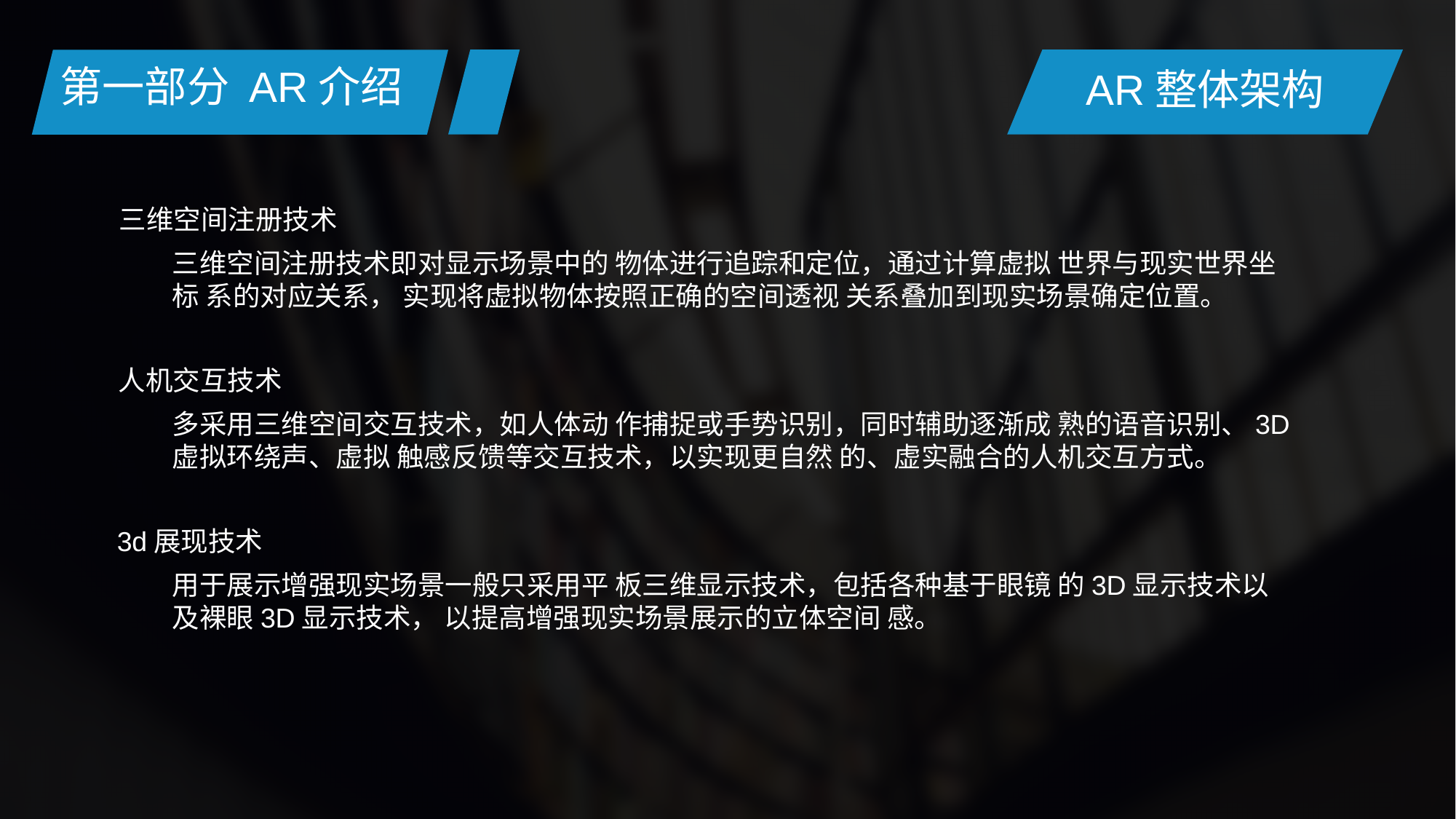

第一部分 AR介绍
AR整体架构
三维空间注册技术
三维空间注册技术即对显示场景中的 物体进行追踪和定位，通过计算虚拟 世界与现实世界坐标 系的对应关系， 实现将虚拟物体按照正确的空间透视 关系叠加到现实场景确定位置。
人机交互技术
多采用三维空间交互技术，如人体动 作捕捉或手势识别，同时辅助逐渐成 熟的语音识别、3D虚拟环绕声、虚拟 触感反馈等交互技术，以实现更自然 的、虚实融合的人机交互方式。
3d展现技术
用于展示增强现实场景一般只采用平 板三维显示技术，包括各种基于眼镜 的3D显示技术以及裸眼3D显示技术， 以提高增强现实场景展示的立体空间 感。